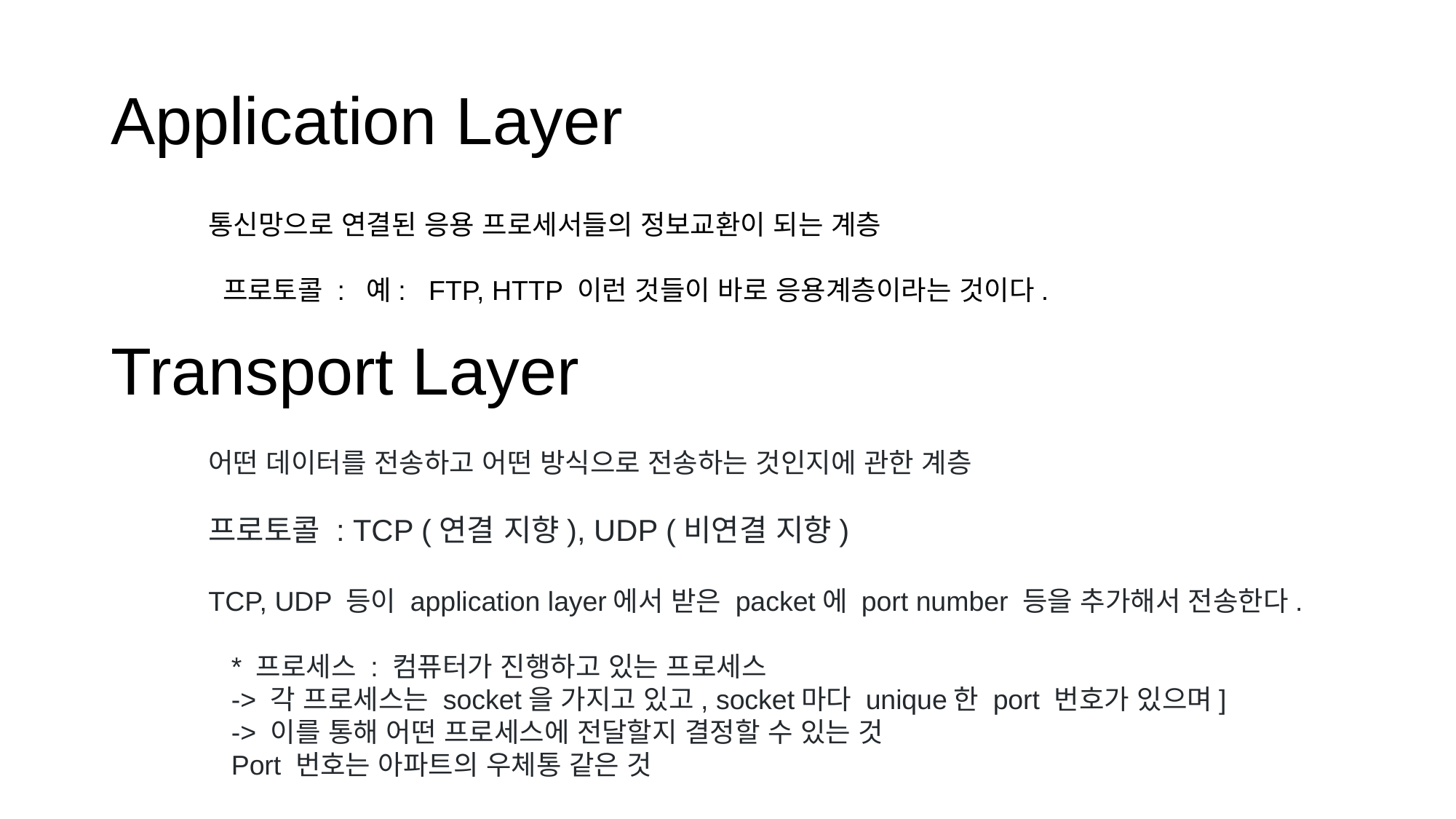

# Application Layer
통신망으로 연결된 응용 프로세서들의 정보교환이 되는 계층

 프로토콜 :  예:   FTP, HTTP 이런 것들이 바로 응용계층이라는 것이다.
Transport Layer

어떤 데이터를 전송하고 어떤 방식으로 전송하는 것인지에 관한 계층

프로토콜 : TCP (연결 지향), UDP (비연결 지향)

TCP, UDP 등이 application layer에서 받은 packet에 port number 등을 추가해서 전송한다.

   * 프로세스 : 컴퓨터가 진행하고 있는 프로세스
   -> 각 프로세스는 socket을 가지고 있고, socket마다 unique한 port 번호가 있으며]
   -> 이를 통해 어떤 프로세스에 전달할지 결정할 수 있는 것
   Port 번호는 아파트의 우체통 같은 것